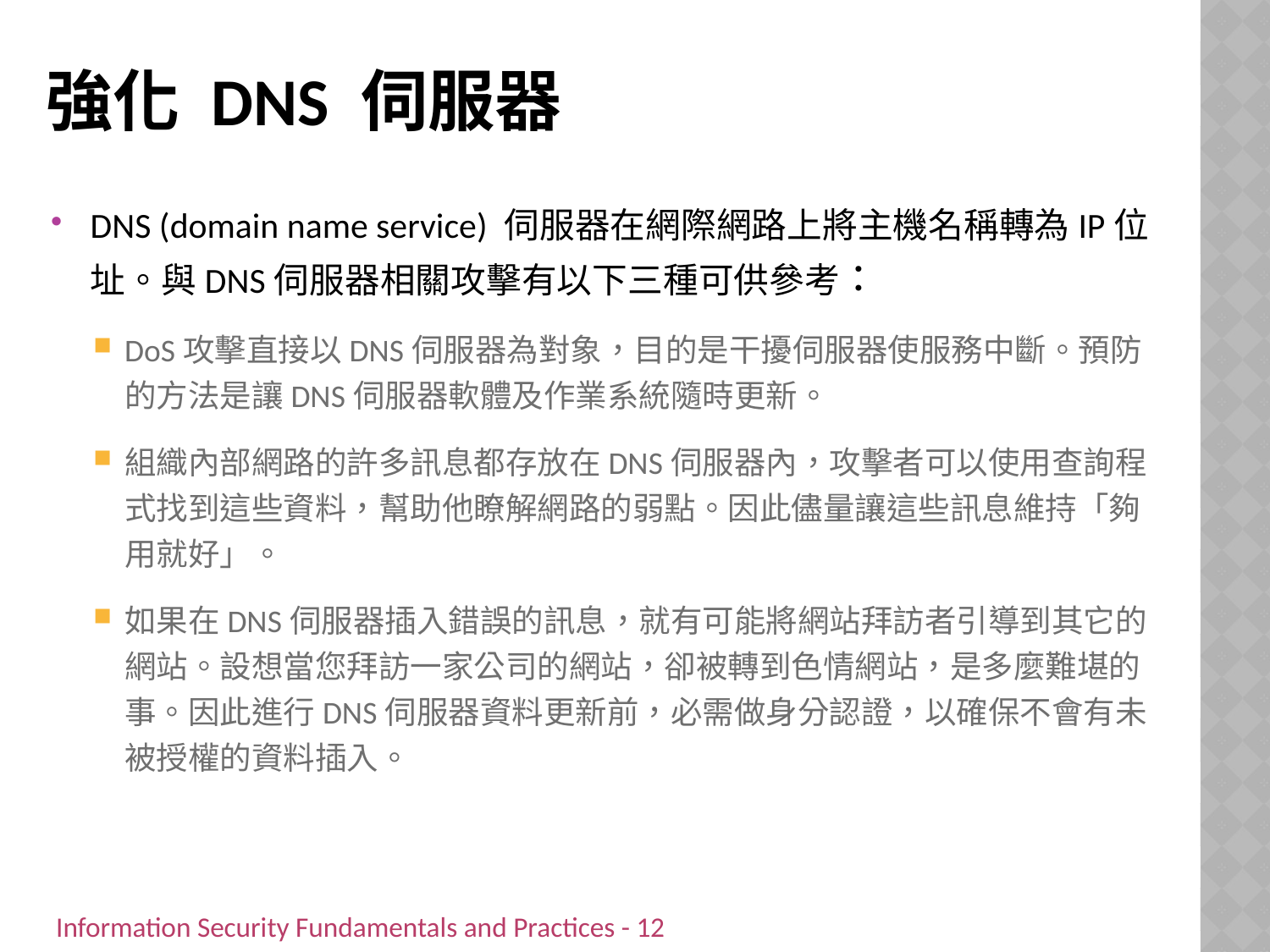

# 強化 DNS 伺服器
DNS (domain name service) 伺服器在網際網路上將主機名稱轉為IP位址。與DNS伺服器相關攻擊有以下三種可供參考：
DoS攻擊直接以DNS伺服器為對象，目的是干擾伺服器使服務中斷。預防的方法是讓DNS伺服器軟體及作業系統隨時更新。
組織內部網路的許多訊息都存放在DNS伺服器內，攻擊者可以使用查詢程式找到這些資料，幫助他瞭解網路的弱點。因此儘量讓這些訊息維持「夠用就好」。
如果在DNS伺服器插入錯誤的訊息，就有可能將網站拜訪者引導到其它的網站。設想當您拜訪一家公司的網站，卻被轉到色情網站，是多麼難堪的事。因此進行DNS伺服器資料更新前，必需做身分認證，以確保不會有未被授權的資料插入。